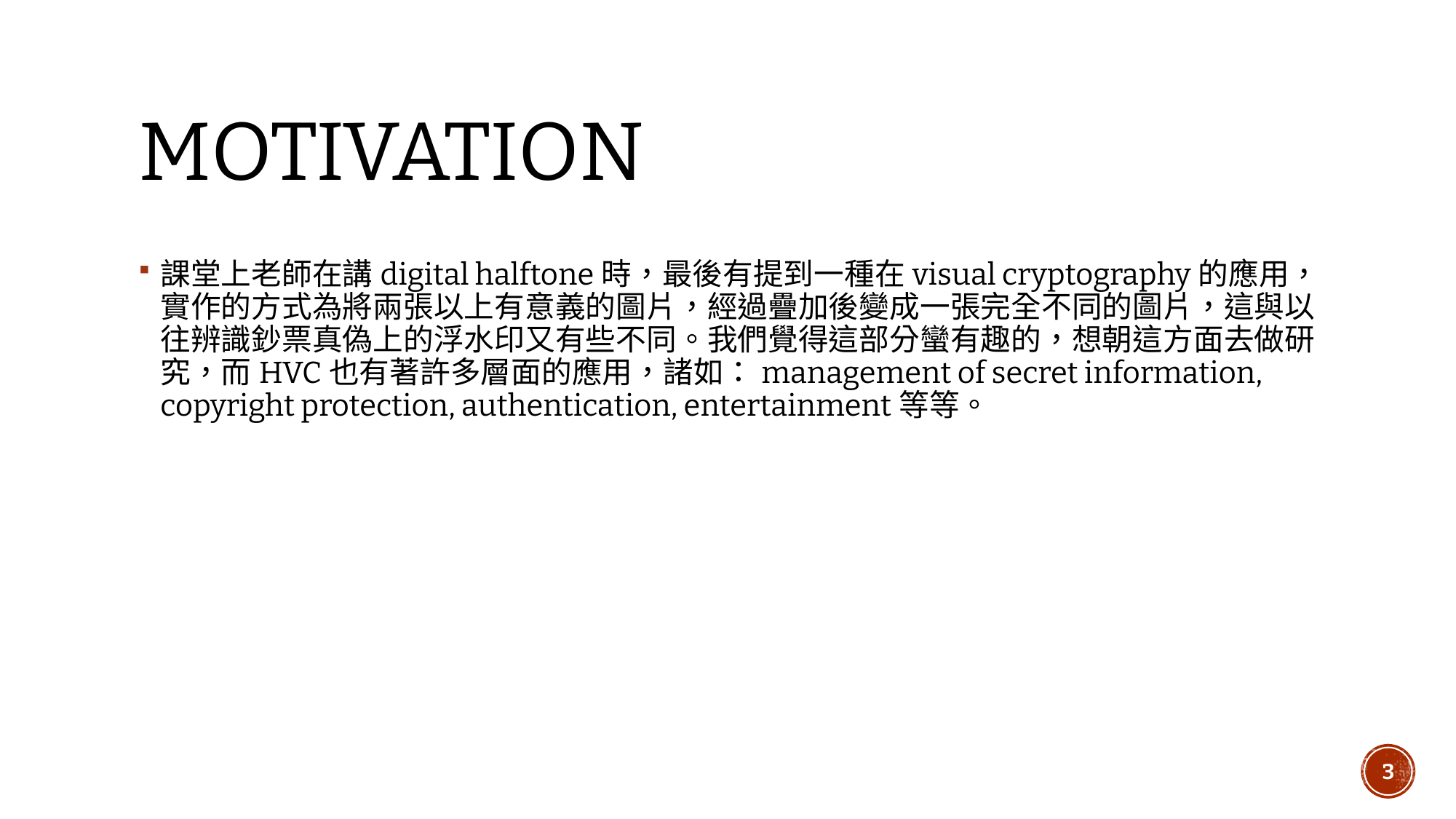

# motivation
課堂上老師在講digital halftone時，最後有提到一種在visual cryptography的應用，實作的方式為將兩張以上有意義的圖片，經過疊加後變成一張完全不同的圖片，這與以往辨識鈔票真偽上的浮水印又有些不同。我們覺得這部分蠻有趣的，想朝這方面去做研究，而HVC也有著許多層面的應用，諸如：management of secret information, copyright protection, authentication, entertainment等等。
3